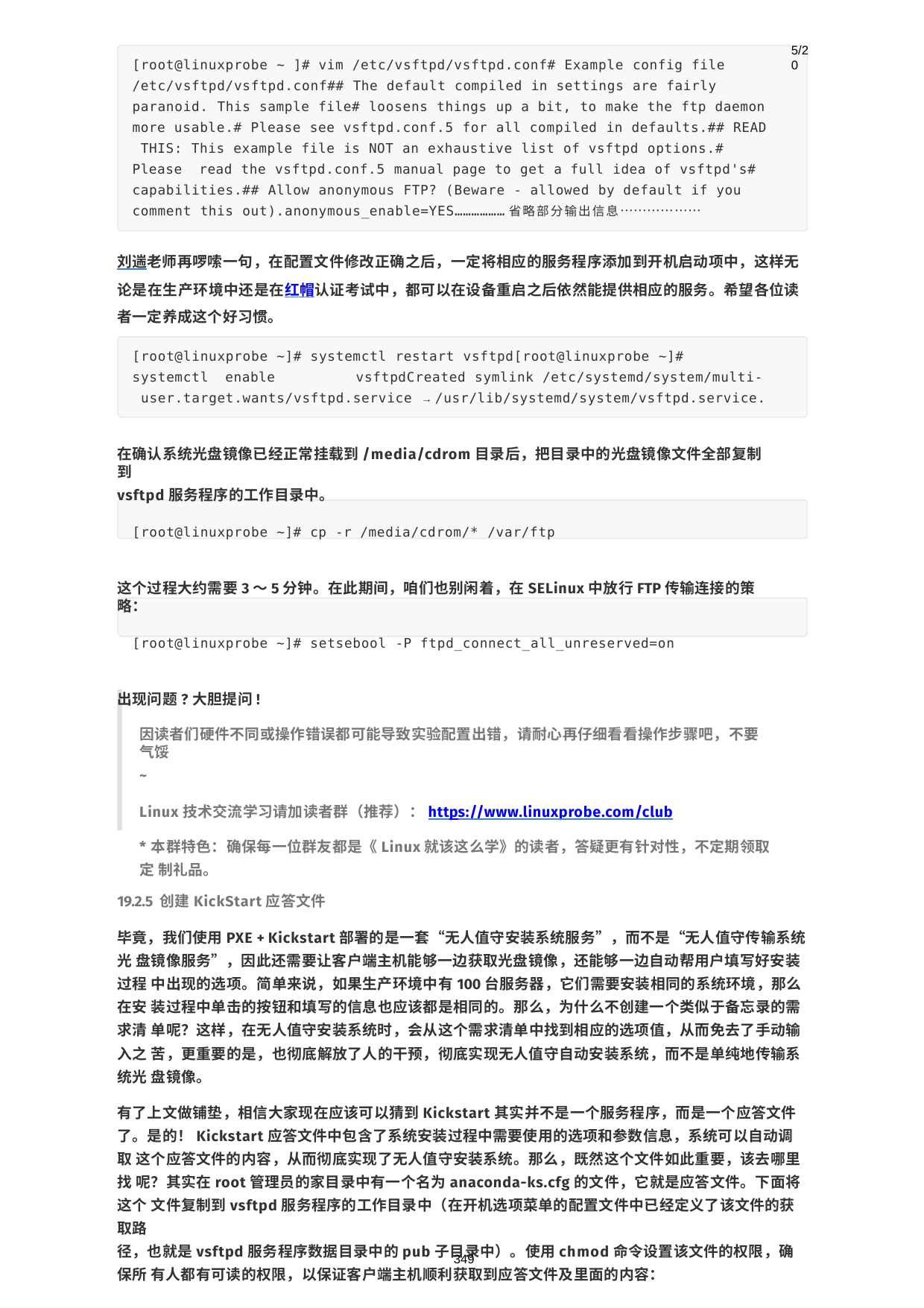

5/20

[root@linuxprobe ~ ]# vim /etc/vsftpd/vsftpd.conf# Example config file
/etc/vsftpd/vsftpd.conf## The default compiled in settings are fairly  paranoid. This sample file# loosens things up a bit, to make the ftp daemon  more usable.# Please see vsftpd.conf.5 for all compiled in defaults.## READ  THIS: This example file is NOT an exhaustive list of vsftpd options.# Please  read the vsftpd.conf.5 manual page to get a full idea of vsftpd's#  capabilities.## Allow anonymous FTP? (Beware - allowed by default if you  comment this out).anonymous_enable=YES………………省略部分输出信息………………
刘遄老师再啰嗦一句，在配置文件修改正确之后，一定将相应的服务程序添加到开机启动项中，这样无 论是在生产环境中还是在红帽认证考试中，都可以在设备重启之后依然能提供相应的服务。希望各位读 者一定养成这个好习惯。

[root@linuxprobe ~]# systemctl restart vsftpd[root@linuxprobe ~]# systemctl  enable	vsftpdCreated symlink /etc/systemd/system/multi-  user.target.wants/vsftpd.service → /usr/lib/systemd/system/vsftpd.service.

在确认系统光盘镜像已经正常挂载到/media/cdrom目录后，把目录中的光盘镜像文件全部复制到
vsftpd服务程序的工作目录中。

[root@linuxprobe ~]# cp -r /media/cdrom/* /var/ftp

这个过程大约需要3～5分钟。在此期间，咱们也别闲着，在SELinux中放行FTP传输连接的策略：

[root@linuxprobe ~]# setsebool -P ftpd_connect_all_unreserved=on

出现问题?大胆提问!
因读者们硬件不同或操作错误都可能导致实验配置出错，请耐心再仔细看看操作步骤吧，不要气馁
~

Linux技术交流学习请加读者群（推荐）：https://www.linuxprobe.com/club
*本群特色：确保每一位群友都是《Linux就该这么学》的读者，答疑更有针对性，不定期领取定 制礼品。

19.2.5 创建KickStart应答文件
毕竟，我们使用PXE + Kickstart部署的是一套“无人值守安装系统服务”，而不是“无人值守传输系统光 盘镜像服务”，因此还需要让客户端主机能够一边获取光盘镜像，还能够一边自动帮用户填写好安装过程 中出现的选项。简单来说，如果生产环境中有100台服务器，它们需要安装相同的系统环境，那么在安 装过程中单击的按钮和填写的信息也应该都是相同的。那么，为什么不创建一个类似于备忘录的需求清 单呢？这样，在无人值守安装系统时，会从这个需求清单中找到相应的选项值，从而免去了手动输入之 苦，更重要的是，也彻底解放了人的干预，彻底实现无人值守自动安装系统，而不是单纯地传输系统光 盘镜像。
有了上文做铺垫，相信大家现在应该可以猜到Kickstart其实并不是一个服务程序，而是一个应答文件  了。是的！Kickstart应答文件中包含了系统安装过程中需要使用的选项和参数信息，系统可以自动调取 这个应答文件的内容，从而彻底实现了无人值守安装系统。那么，既然这个文件如此重要，该去哪里找 呢？其实在root管理员的家目录中有一个名为anaconda-ks.cfg的文件，它就是应答文件。下面将这个 文件复制到vsftpd服务程序的工作目录中（在开机选项菜单的配置文件中已经定义了该文件的获取路
径，也就是vsftpd服务程序数据目录中的pub子目录中）。使用chmod命令设置该文件的权限，确保所 有人都有可读的权限，以保证客户端主机顺利获取到应答文件及里面的内容：

349